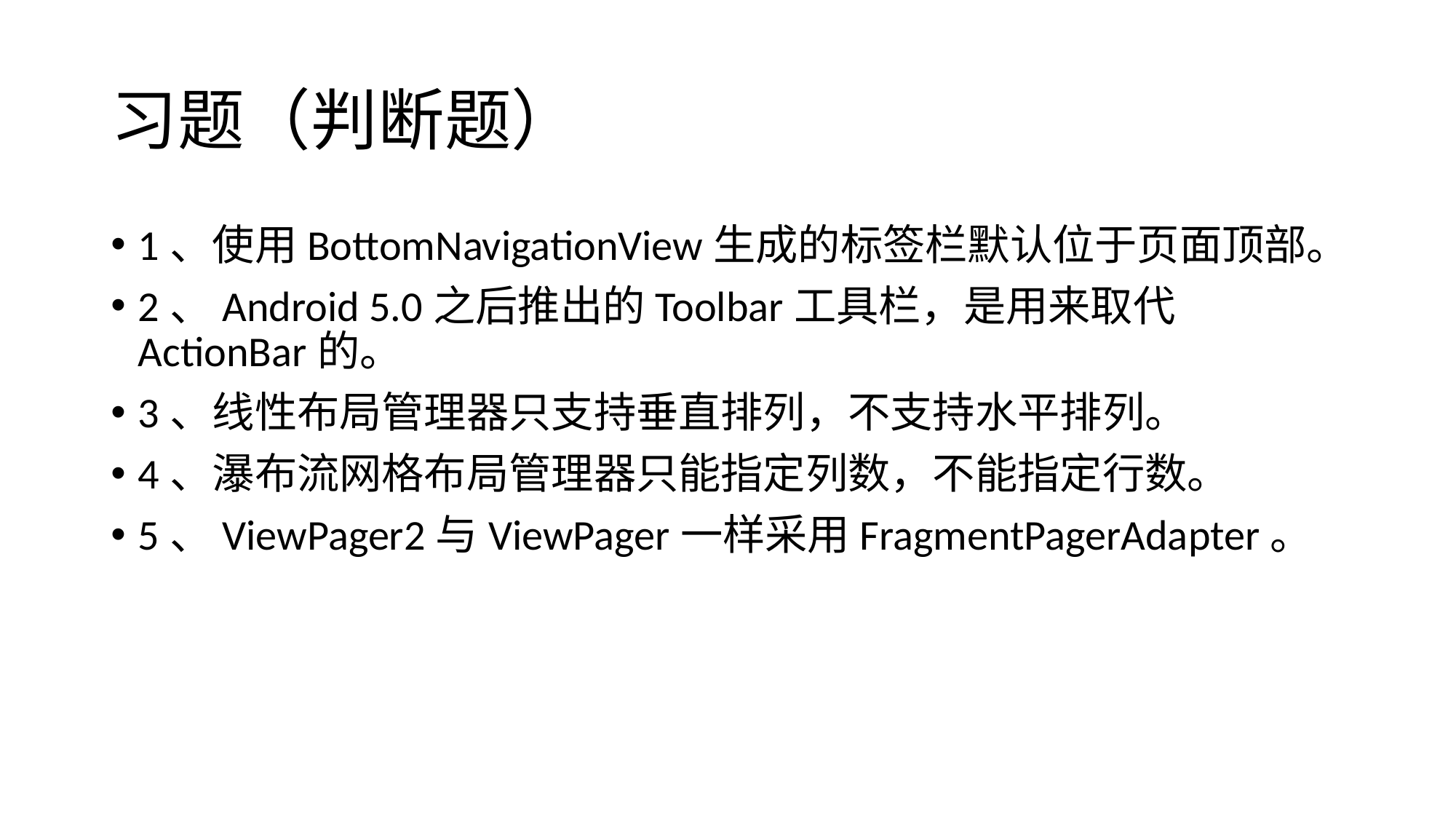

# 习题（判断题）
1、使用BottomNavigationView生成的标签栏默认位于页面顶部。
2、Android 5.0之后推出的Toolbar工具栏，是用来取代ActionBar的。
3、线性布局管理器只支持垂直排列，不支持水平排列。
4、瀑布流网格布局管理器只能指定列数，不能指定行数。
5、ViewPager2与ViewPager一样采用FragmentPagerAdapter。